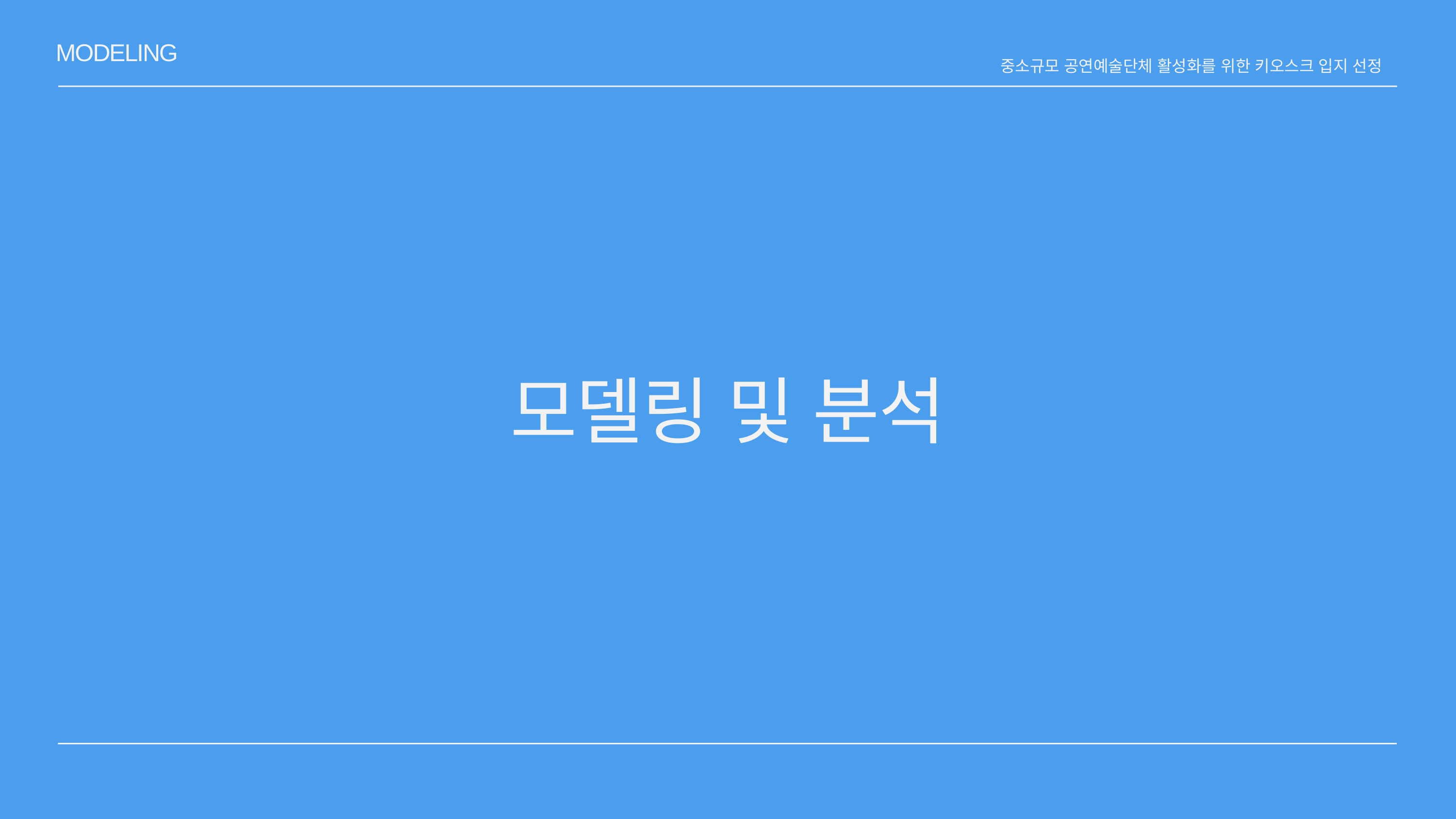

MODELING
중소규모 공연예술단체 활성화를 위한 키오스크 입지 선정

모델링 및 분석